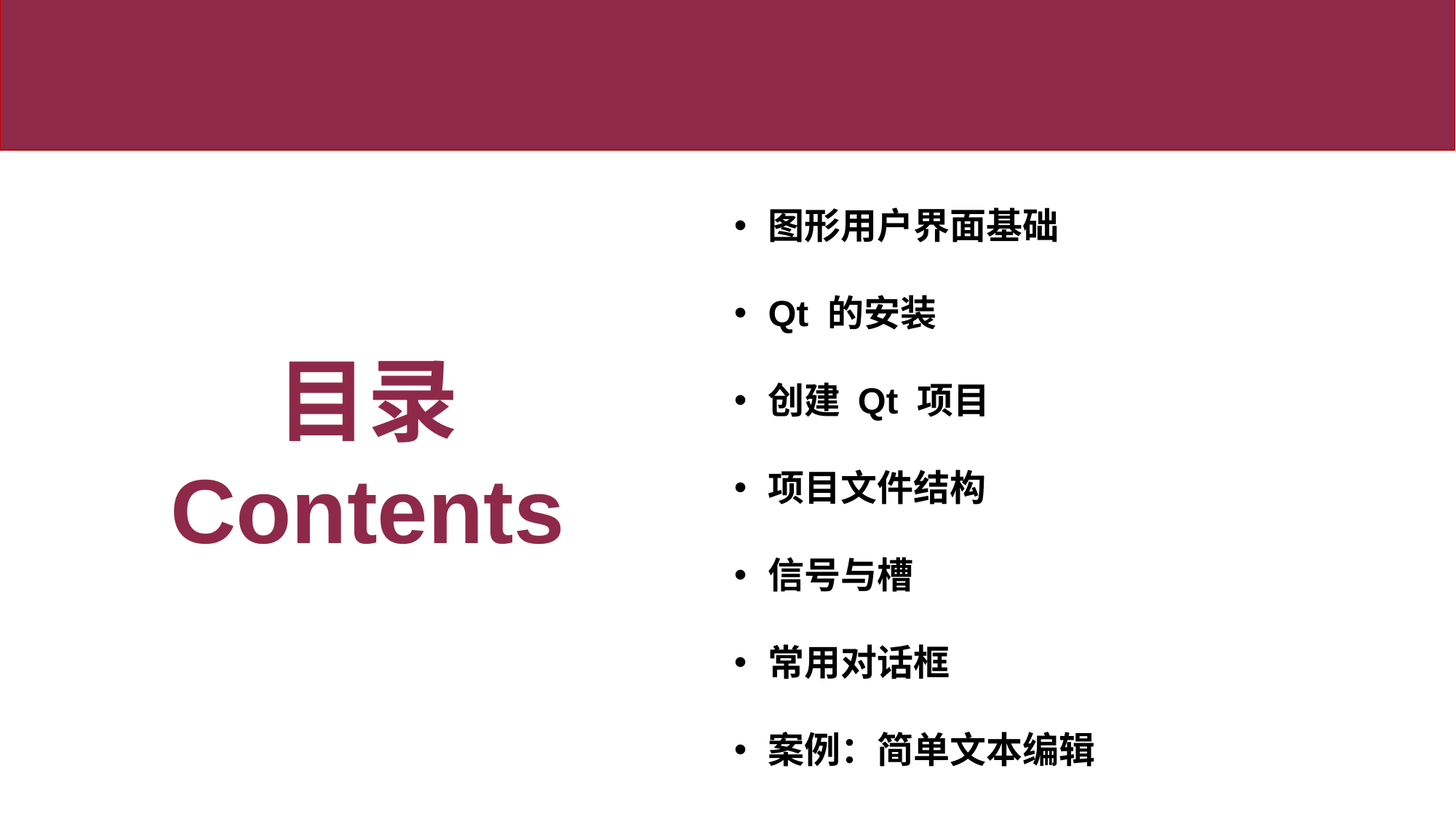

图形用户界面基础
Qt 的安装
创建 Qt 项目
项目文件结构
信号与槽
常用对话框
案例：简单文本编辑

目录
Contents